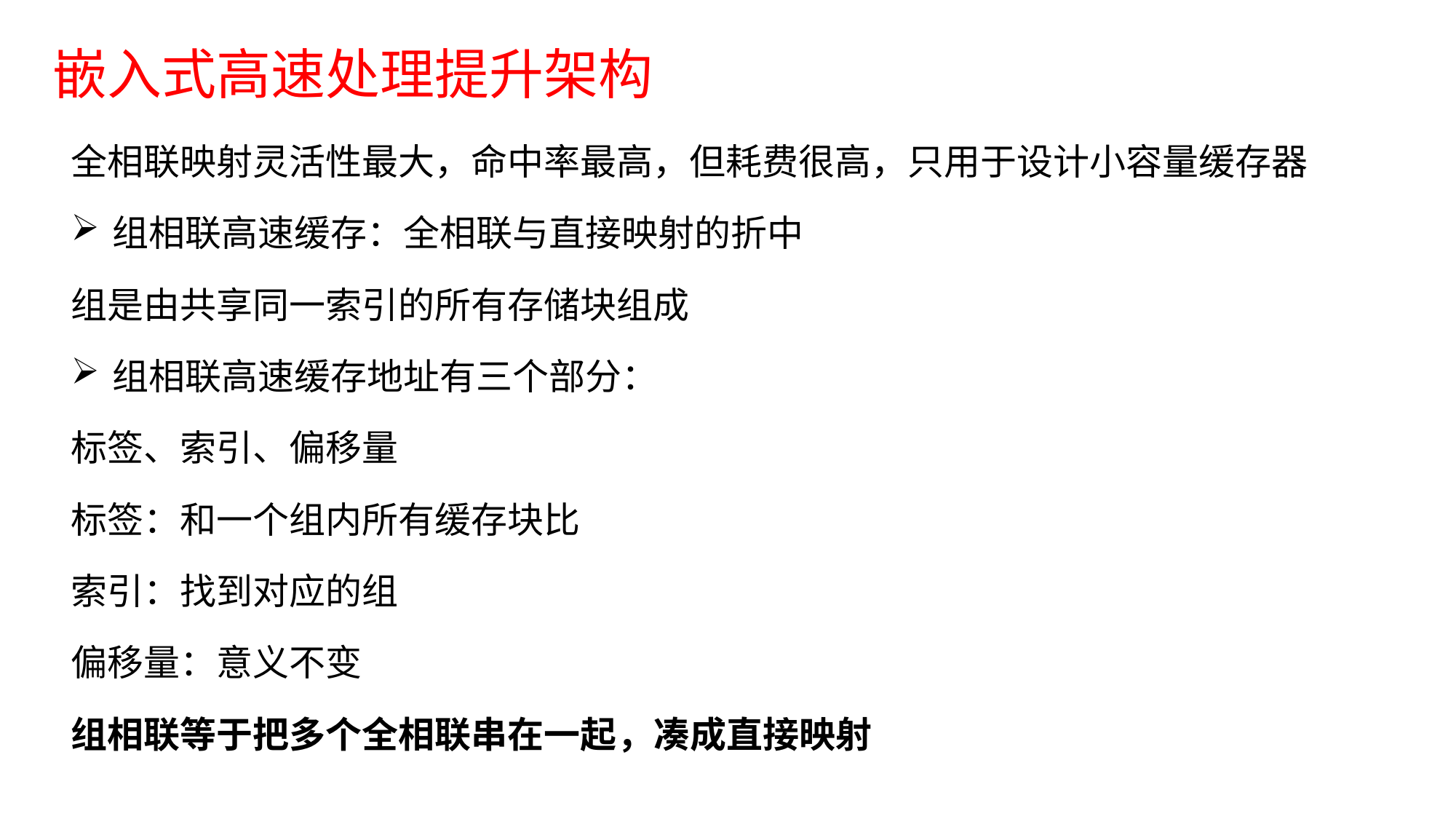

# 嵌入式高速处理提升架构
全相联映射灵活性最大，命中率最高，但耗费很高，只用于设计小容量缓存器
组相联高速缓存：全相联与直接映射的折中
组是由共享同一索引的所有存储块组成
组相联高速缓存地址有三个部分：
标签、索引、偏移量
标签：和一个组内所有缓存块比
索引：找到对应的组
偏移量：意义不变
组相联等于把多个全相联串在一起，凑成直接映射

44